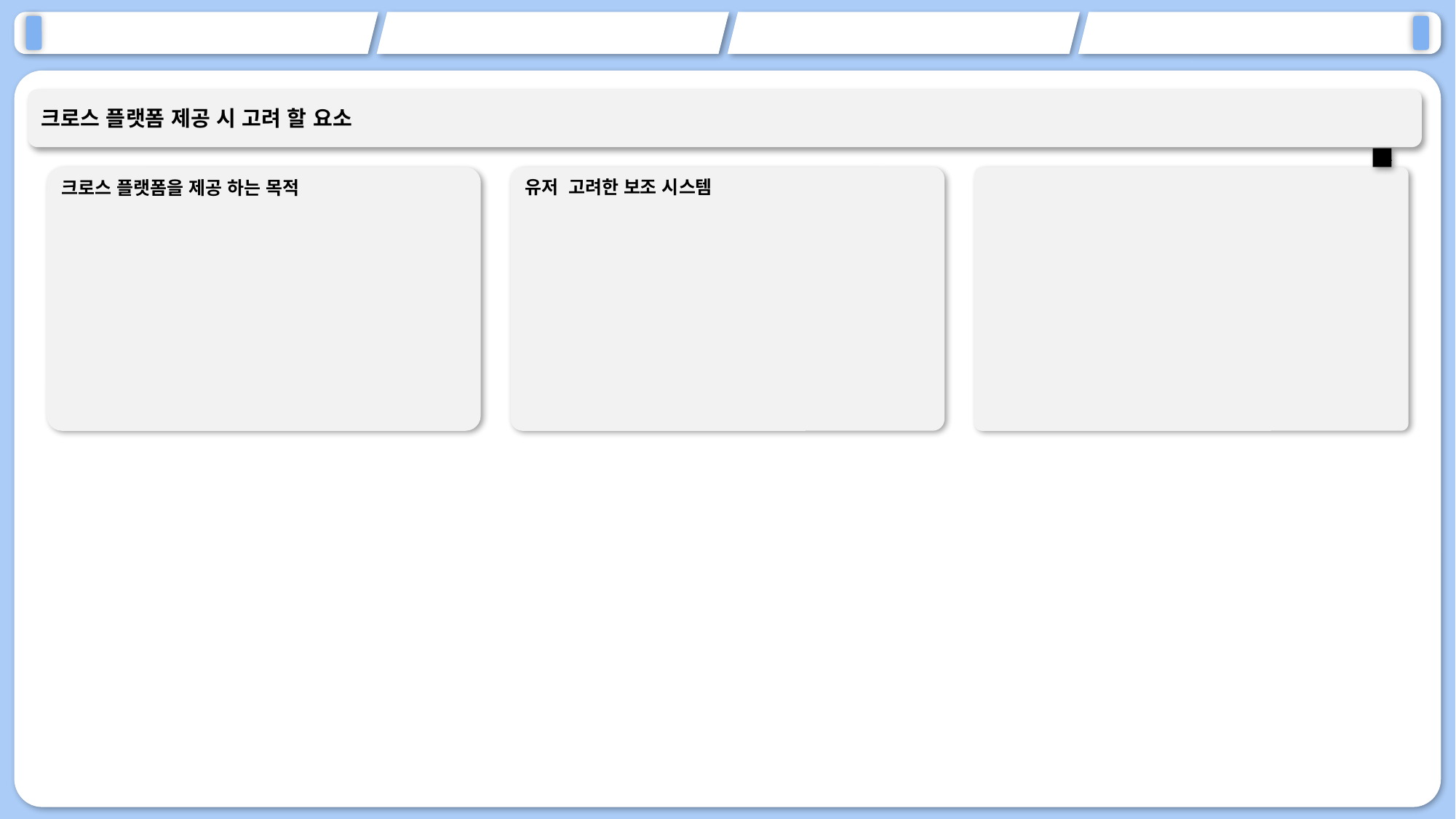

크로스 플랫폼 제공 시 고려 할 요소
ㄴ
크로스 플랫폼을 제공 하는 목적
유저  고려한 보조 시스템